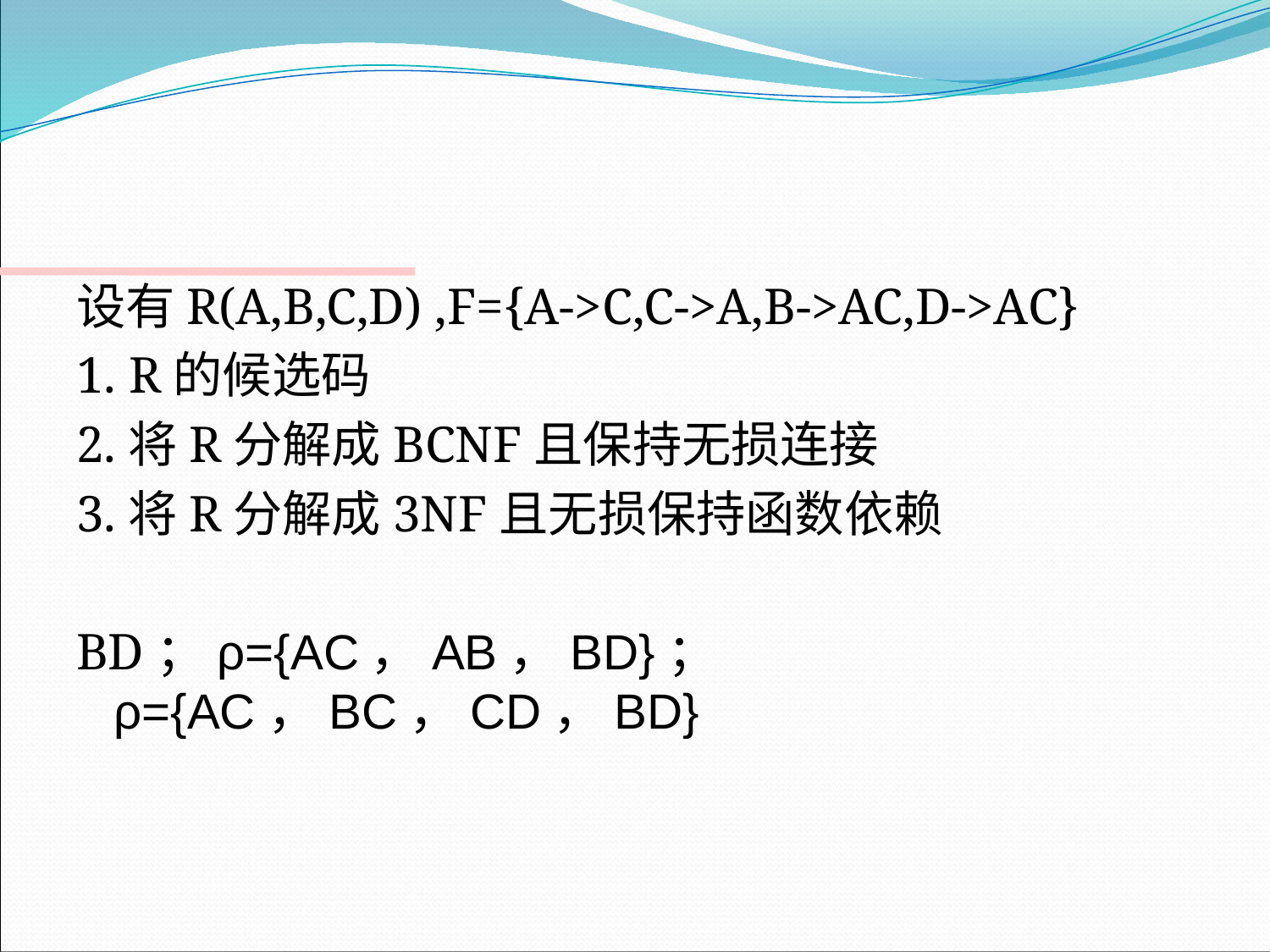

#
设有R(A,B,C,D) ,F={A->C,C->A,B->AC,D->AC}
1. R的候选码
2.将R分解成BCNF且保持无损连接
3.将R分解成3NF且无损保持函数依赖

BD；ρ={AC，AB，BD}；ρ={AC，BC，CD，BD}

665